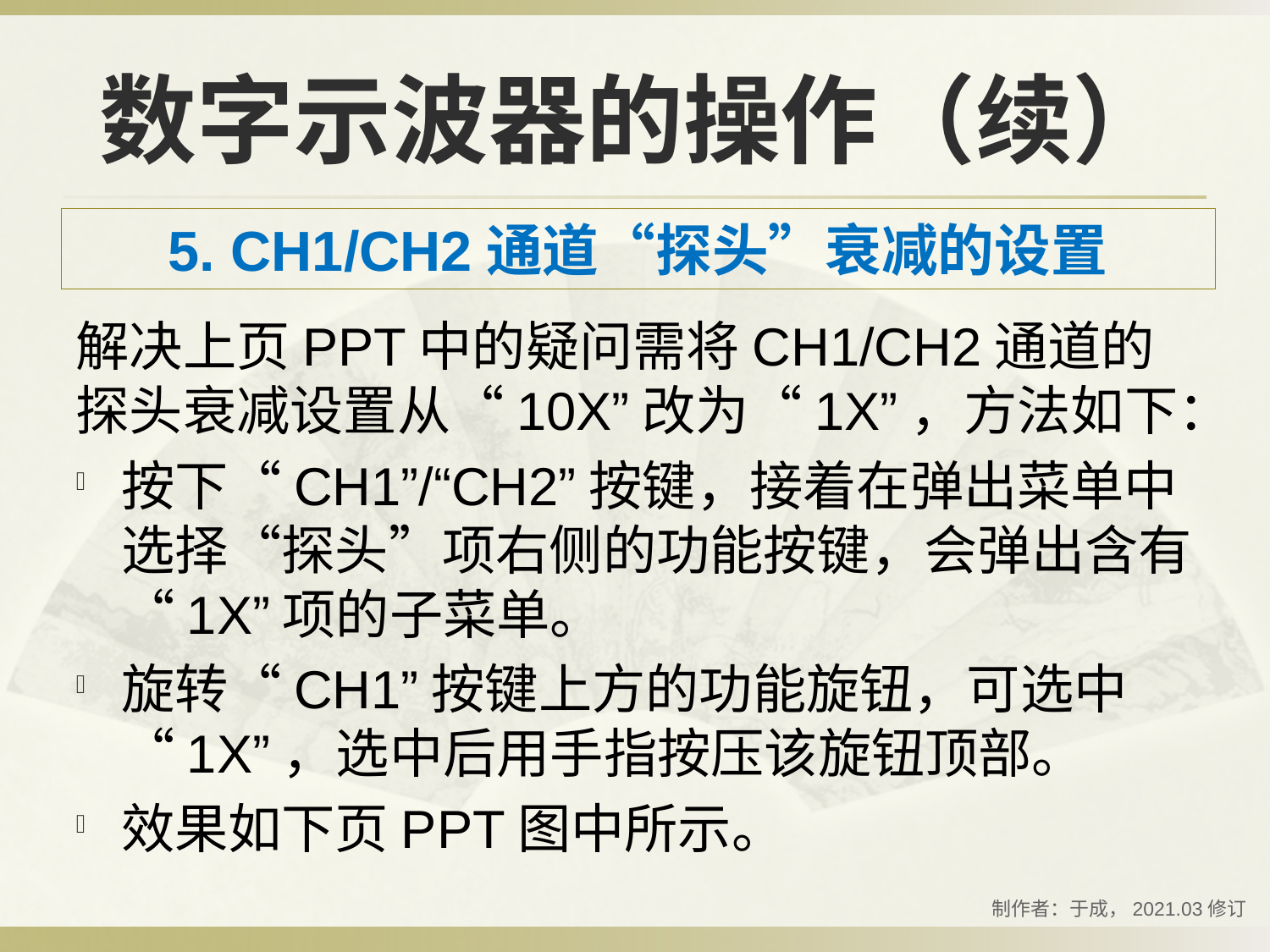

数字示波器的操作（续）
5. CH1/CH2通道“探头”衰减的设置
解决上页PPT中的疑问需将CH1/CH2通道的探头衰减设置从“10X”改为“1X”，方法如下：
按下“CH1”/“CH2”按键，接着在弹出菜单中选择“探头”项右侧的功能按键，会弹出含有“1X”项的子菜单。
旋转“CH1”按键上方的功能旋钮，可选中“1X”，选中后用手指按压该旋钮顶部。
效果如下页PPT图中所示。
制作者：于成，2021.03修订